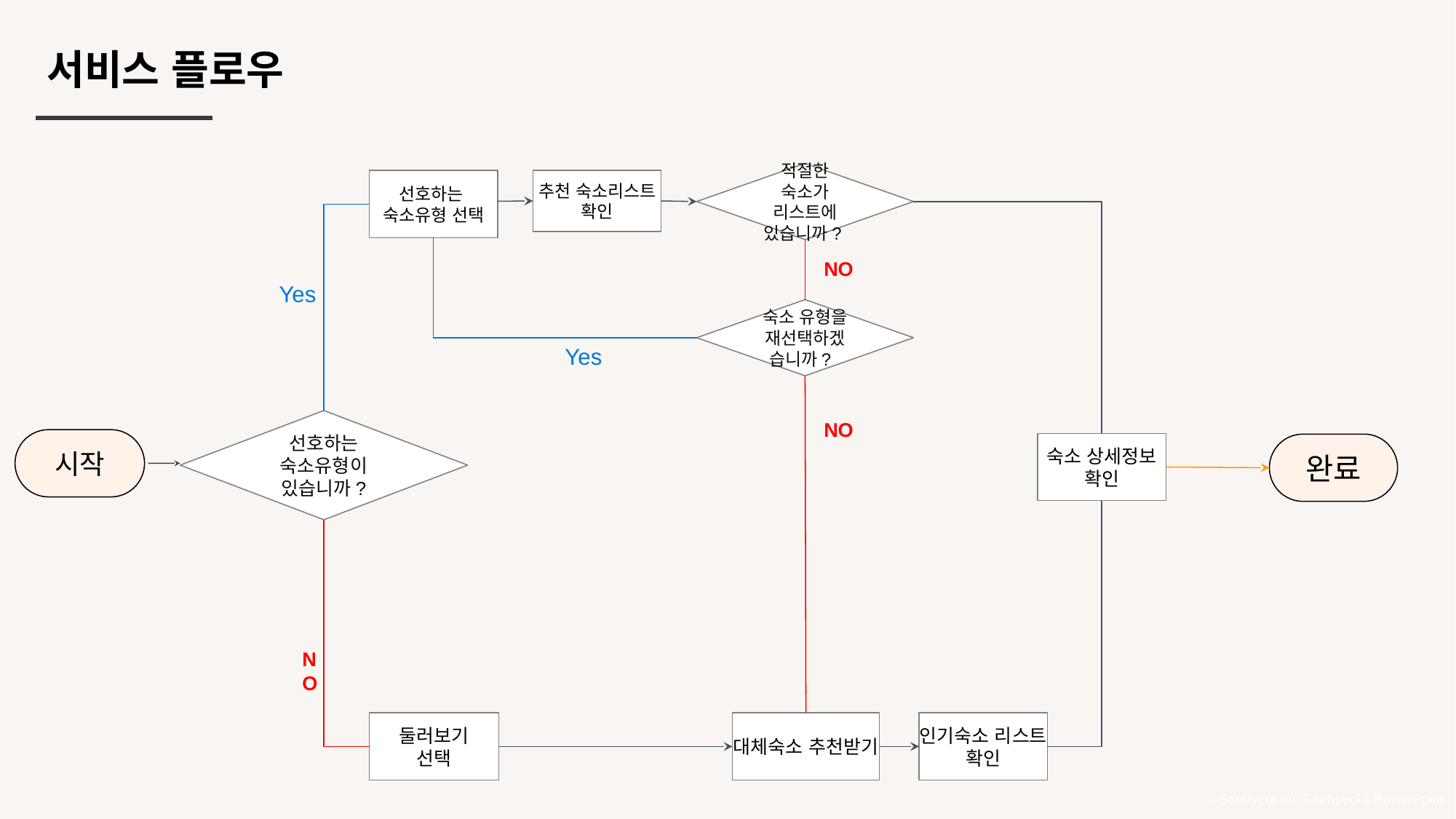

서비스 플로우
적절한 숙소가
리스트에 있습니까?
선호하는
숙소유형 선택
추천 숙소리스트 확인
NO
Yes
숙소 유형을 재선택하겠습니까?
Yes
선호하는 숙소유형이 있습니까?
NO
시작
숙소 상세정보
확인
완료
NO
둘러보기
선택
대체숙소 추천받기
인기숙소 리스트 확인